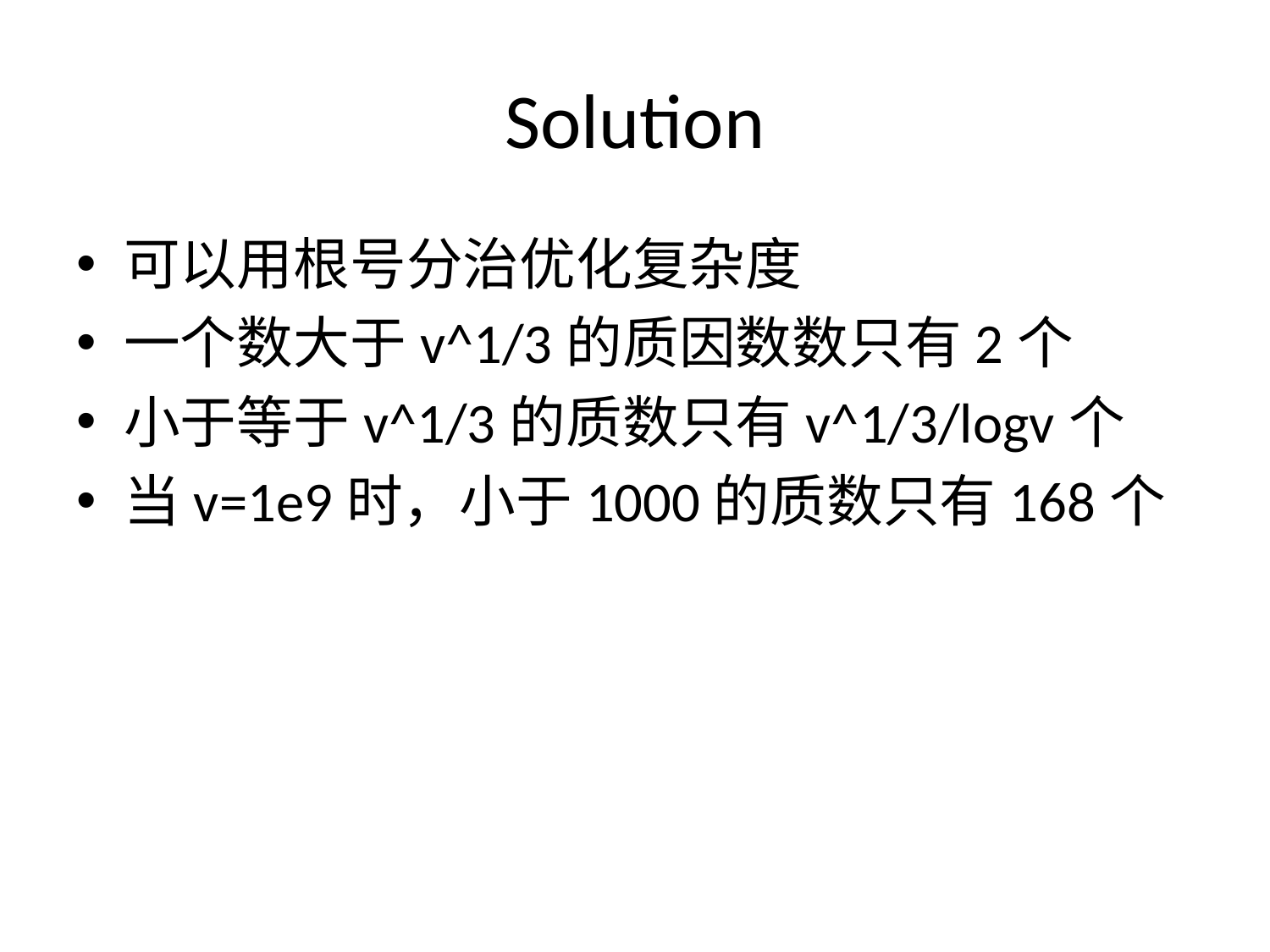

# Solution
可以用根号分治优化复杂度
一个数大于v^1/3的质因数数只有2个
小于等于v^1/3的质数只有v^1/3/logv个
当v=1e9时，小于1000的质数只有168个